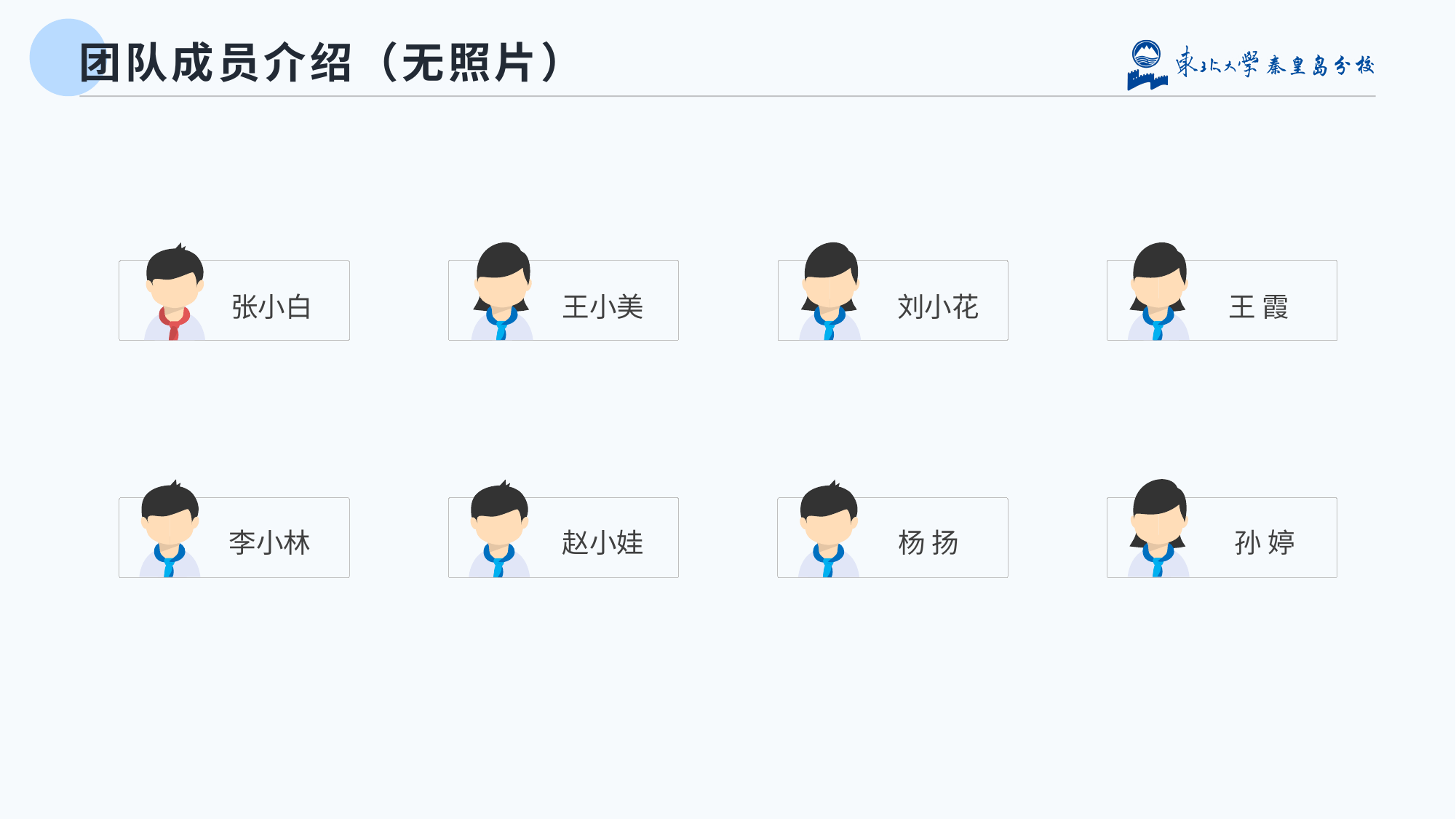

# 团队成员介绍（无照片）

张小白
王小美
刘小花
王 霞

李小林
赵小娃
杨 扬
孙 婷